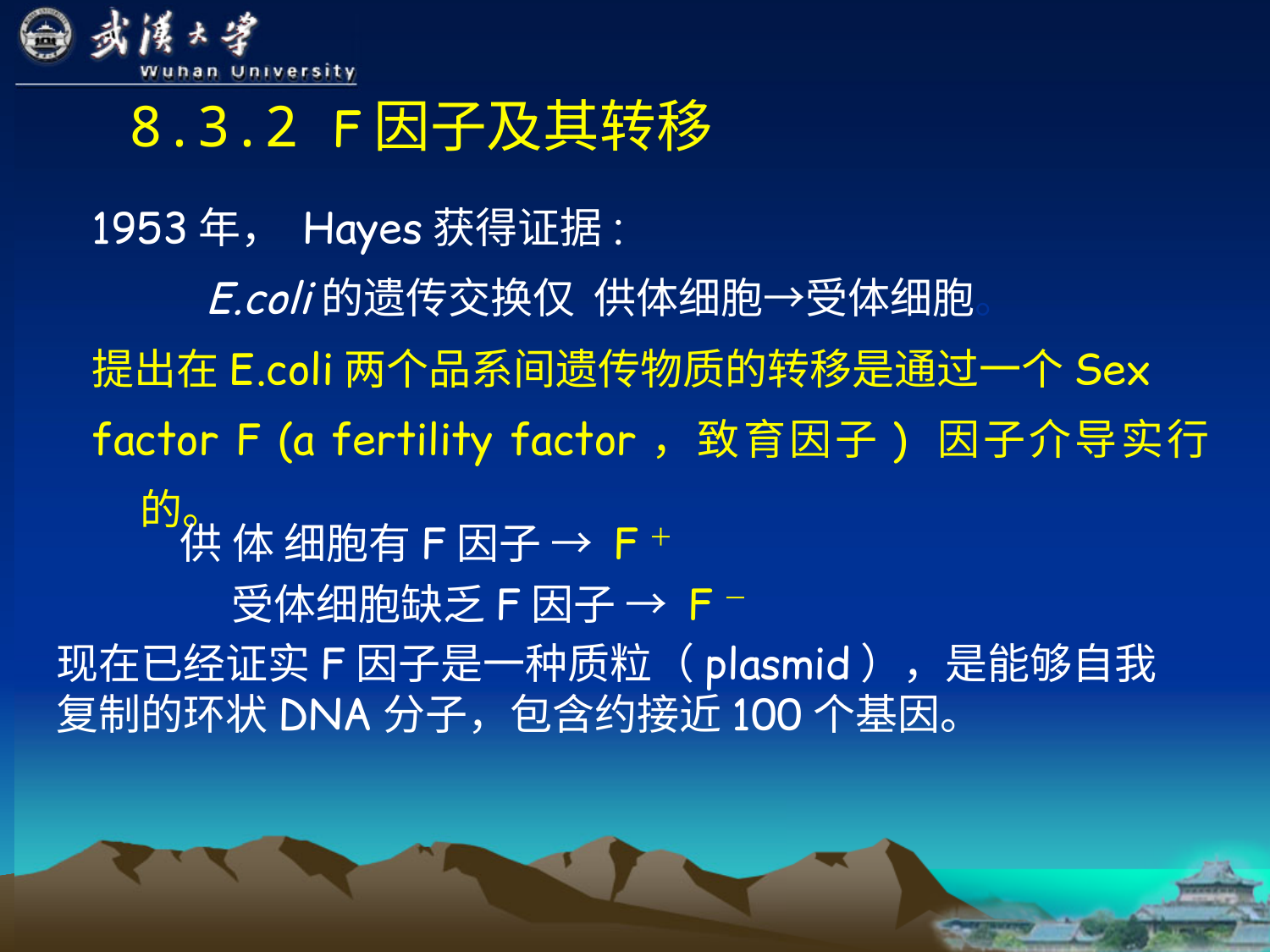

8.3.2 F因子及其转移
1953年， Hayes获得证据:
         E.coli的遗传交换仅  供体细胞→受体细胞。
提出在E.coli两个品系间遗传物质的转移是通过一个Sex
factor F (a fertility factor，致育因子) 因子介导实行的。

          供 体 细胞有F因子 → F＋
                              受体细胞缺乏F因子 → F－
现在已经证实F因子是一种质粒（plasmid），是能够自我复制的环状DNA分子，包含约接近100个基因。